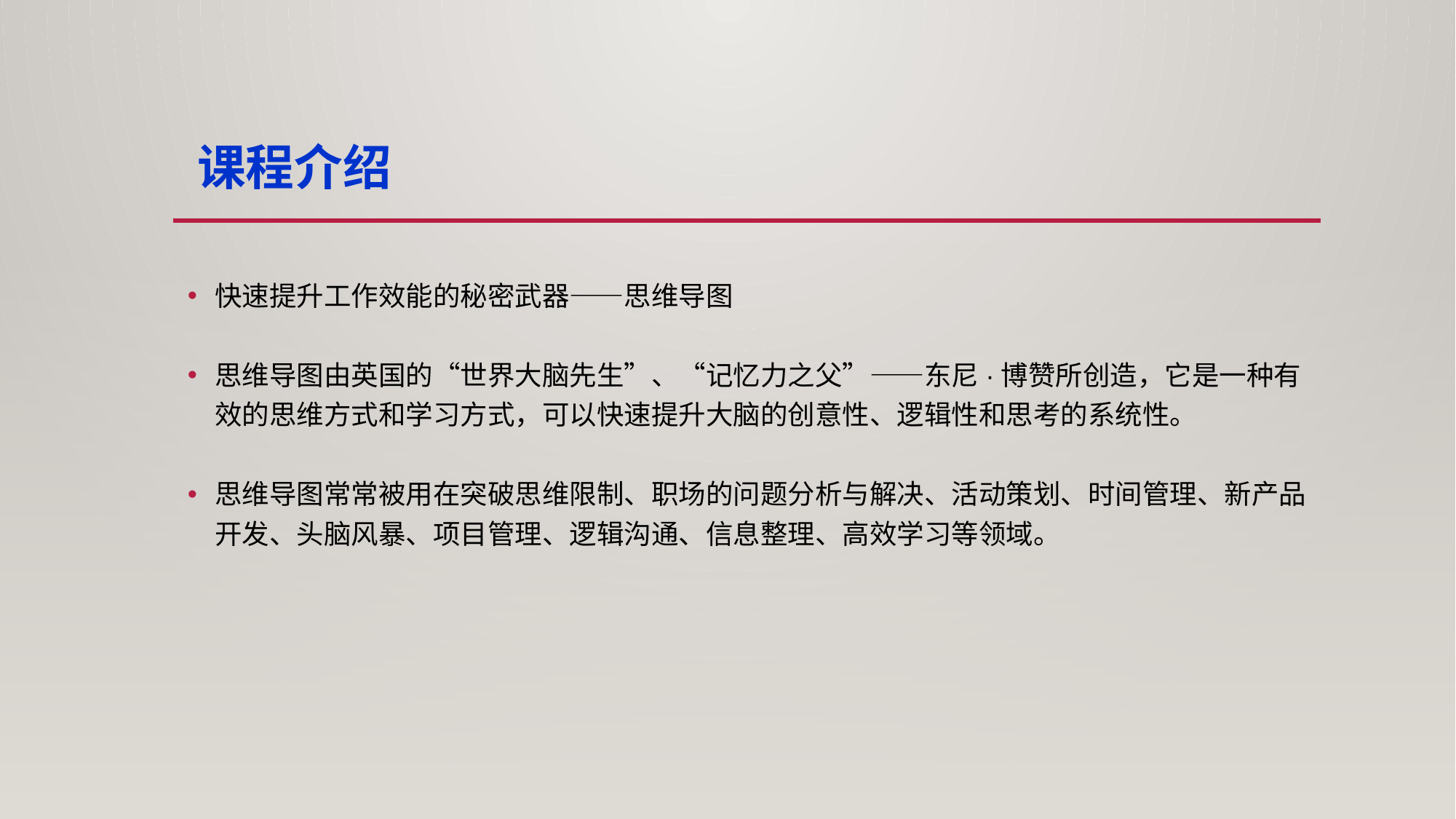

课程介绍
快速提升工作效能的秘密武器——思维导图
思维导图由英国的“世界大脑先生”、“记忆力之父”——东尼·博赞所创造，它是一种有效的思维方式和学习方式，可以快速提升大脑的创意性、逻辑性和思考的系统性。
思维导图常常被用在突破思维限制、职场的问题分析与解决、活动策划、时间管理、新产品开发、头脑风暴、项目管理、逻辑沟通、信息整理、高效学习等领域。